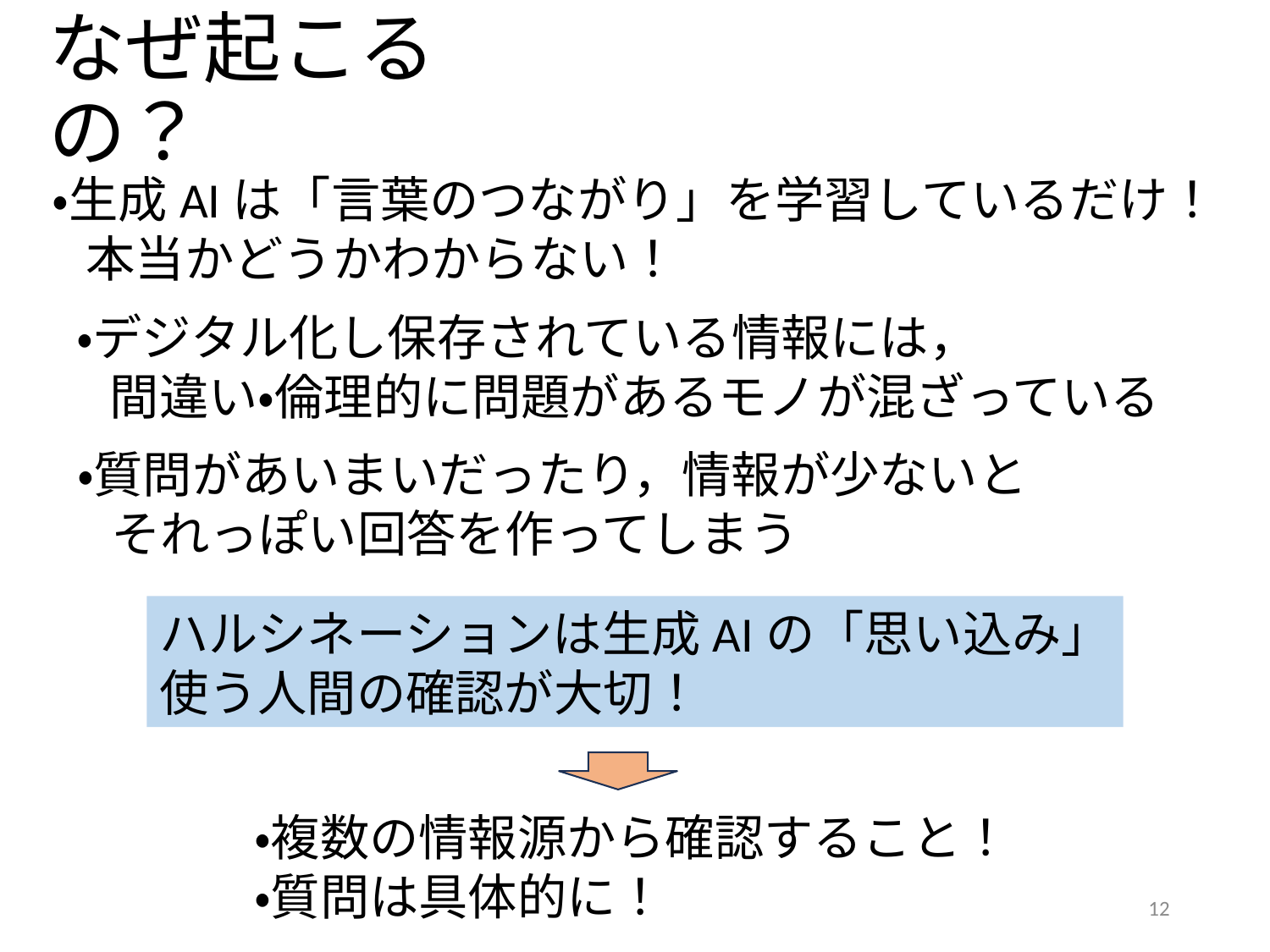

# なぜ起こるの？
・生成AIは「言葉のつながり」を学習しているだけ！
  本当かどうかわからない！
・デジタル化し保存されている情報には，
  間違い・倫理的に問題があるモノが混ざっている
・質問があいまいだったり，情報が少ないと
  それっぽい回答を作ってしまう
ハルシネーションは生成AIの「思い込み」
使う人間の確認が大切！

・複数の情報源から確認すること！
・質問は具体的に！
12